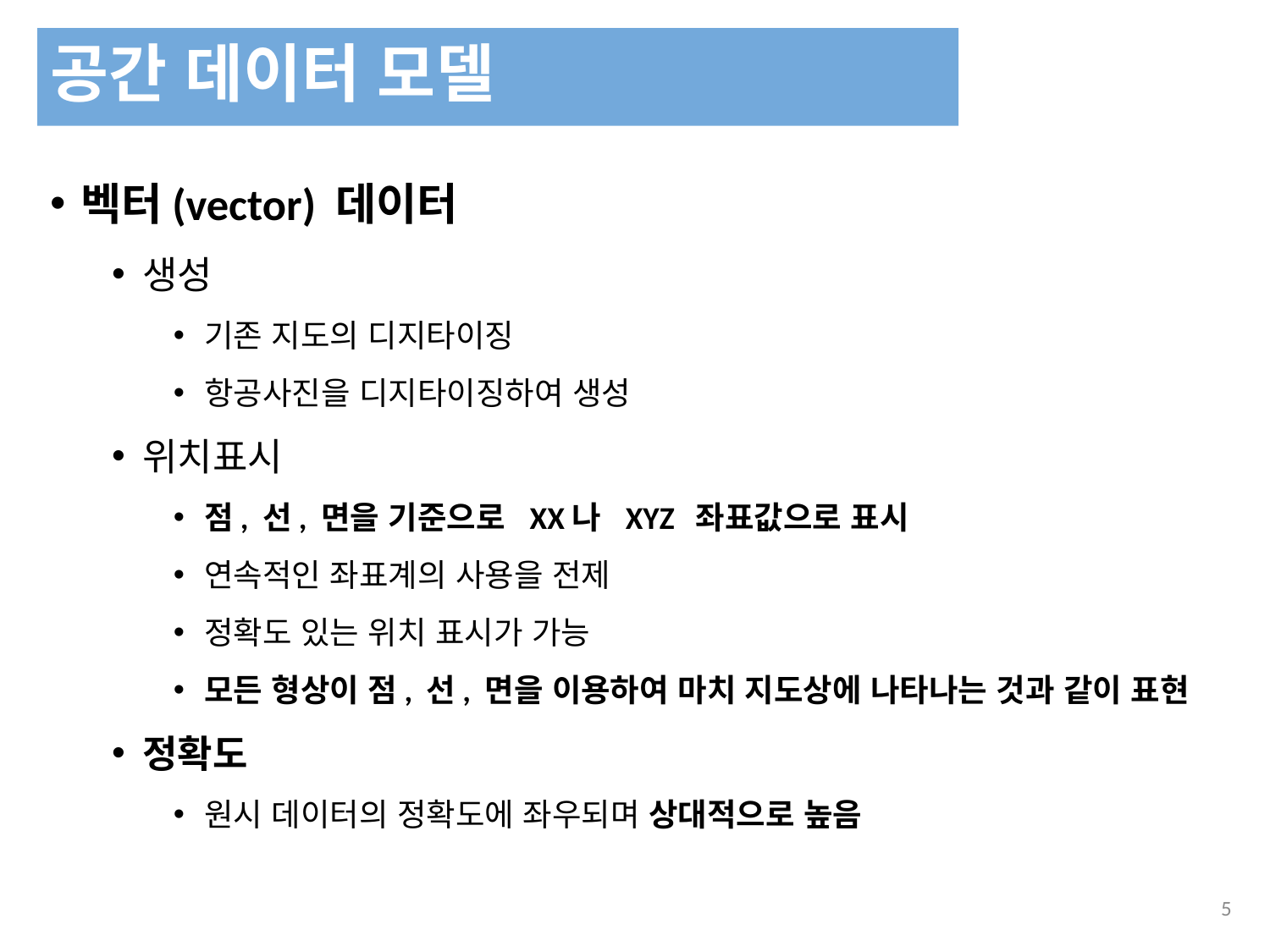

공간 데이터 모델
벡터(vector) 데이터
생성
기존 지도의 디지타이징
항공사진을 디지타이징하여 생성
위치표시
점, 선, 면을 기준으로  XX나  XYZ  좌표값으로 표시
연속적인 좌표계의 사용을 전제
정확도 있는 위치 표시가 가능
모든 형상이 점, 선, 면을 이용하여 마치 지도상에 나타나는 것과 같이 표현
정확도
원시 데이터의 정확도에 좌우되며 상대적으로 높음

5